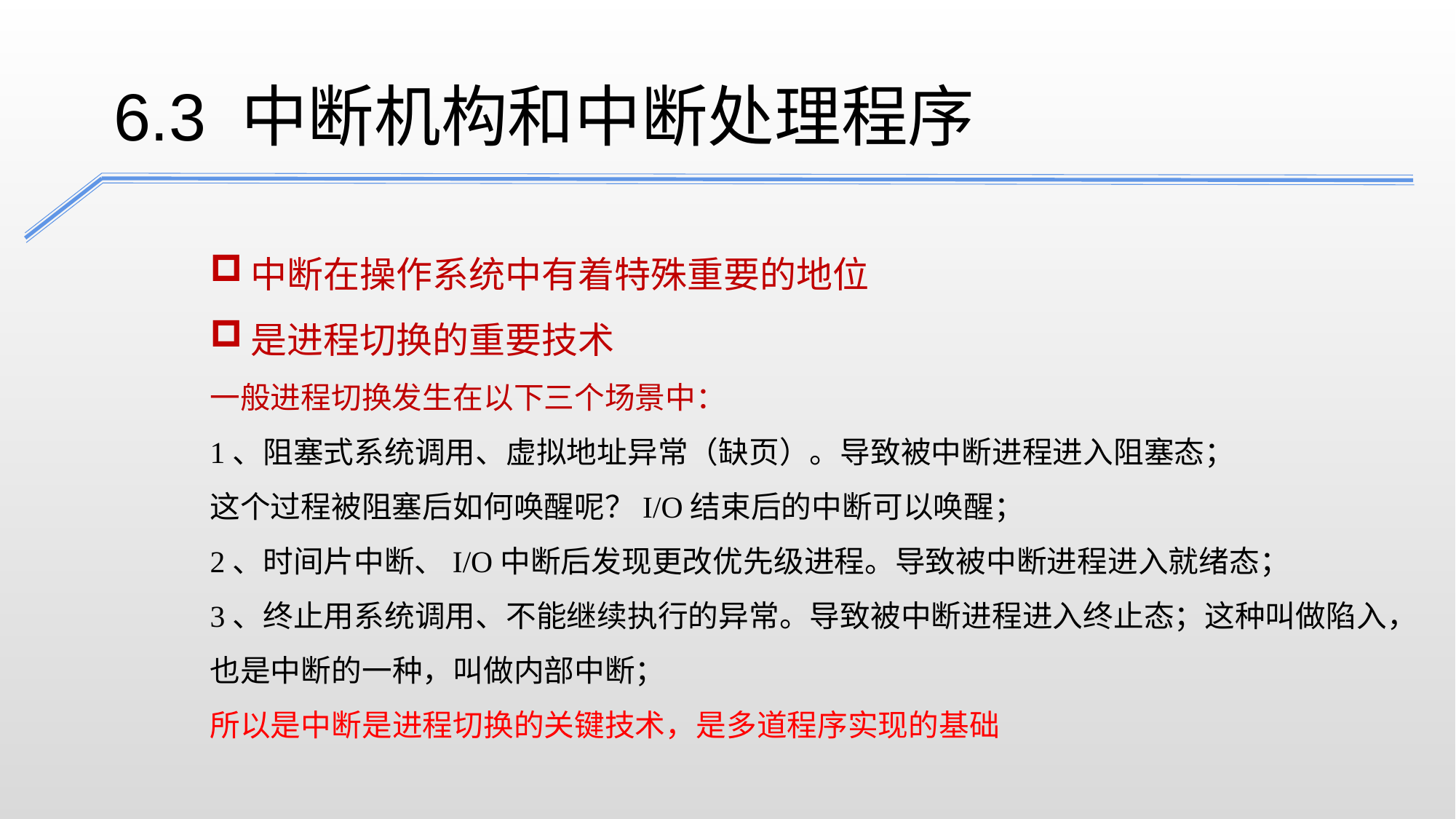

6.3 中断机构和中断处理程序
中断在操作系统中有着特殊重要的地位
是进程切换的重要技术
一般进程切换发生在以下三个场景中：
1、阻塞式系统调用、虚拟地址异常（缺页）。导致被中断进程进入阻塞态；
这个过程被阻塞后如何唤醒呢？I/O结束后的中断可以唤醒；
2、时间片中断、I/O中断后发现更改优先级进程。导致被中断进程进入就绪态；
3、终止用系统调用、不能继续执行的异常。导致被中断进程进入终止态；这种叫做陷入，也是中断的一种，叫做内部中断；
所以是中断是进程切换的关键技术，是多道程序实现的基础